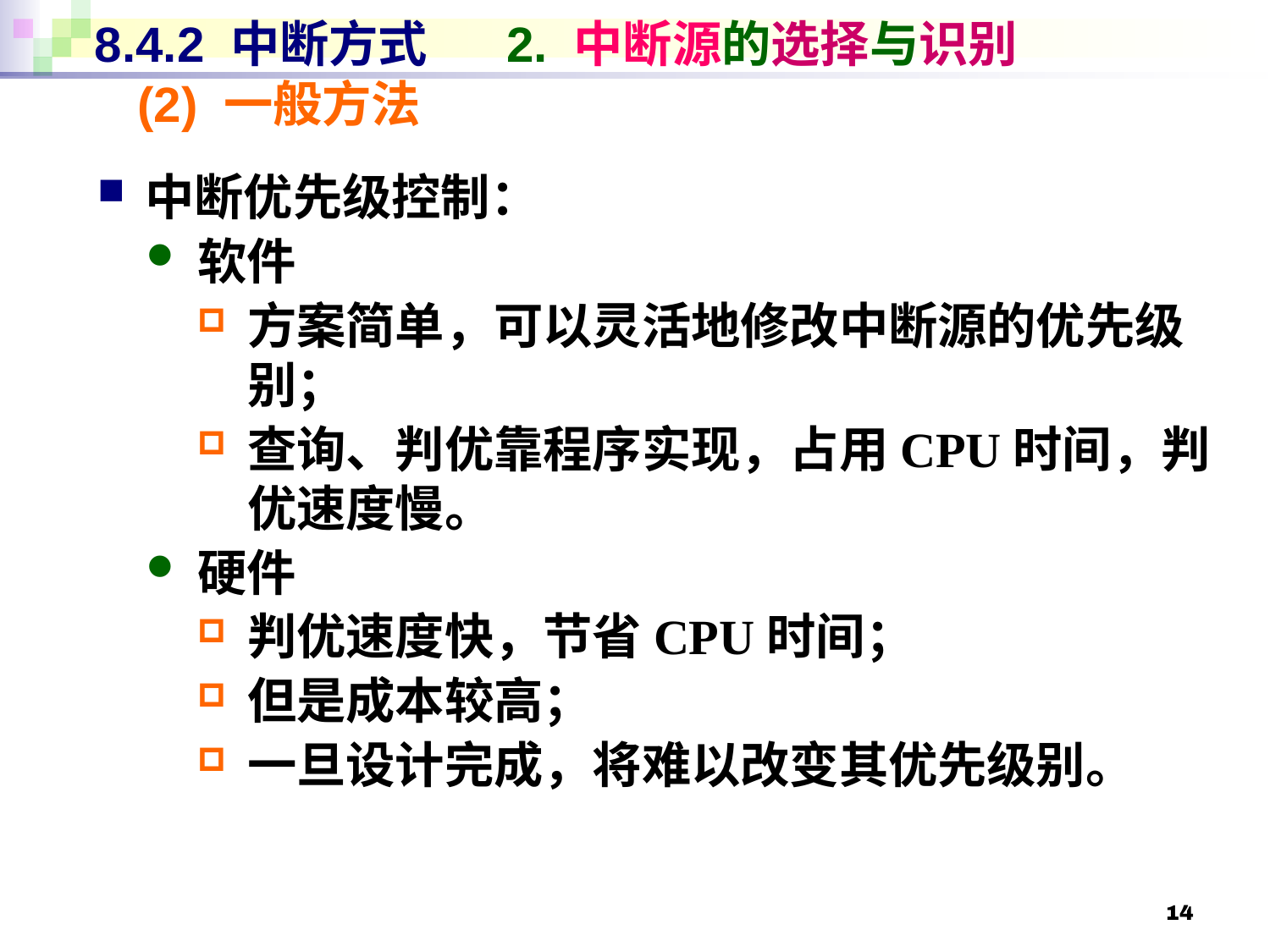

# 8.4.2 中断方式      2. 中断源的选择与识别
(2) 一般方法
中断优先级控制：
软件
方案简单，可以灵活地修改中断源的优先级别；
查询、判优靠程序实现，占用CPU时间，判优速度慢。
硬件
判优速度快，节省CPU时间；
但是成本较高；
一旦设计完成，将难以改变其优先级别。
14